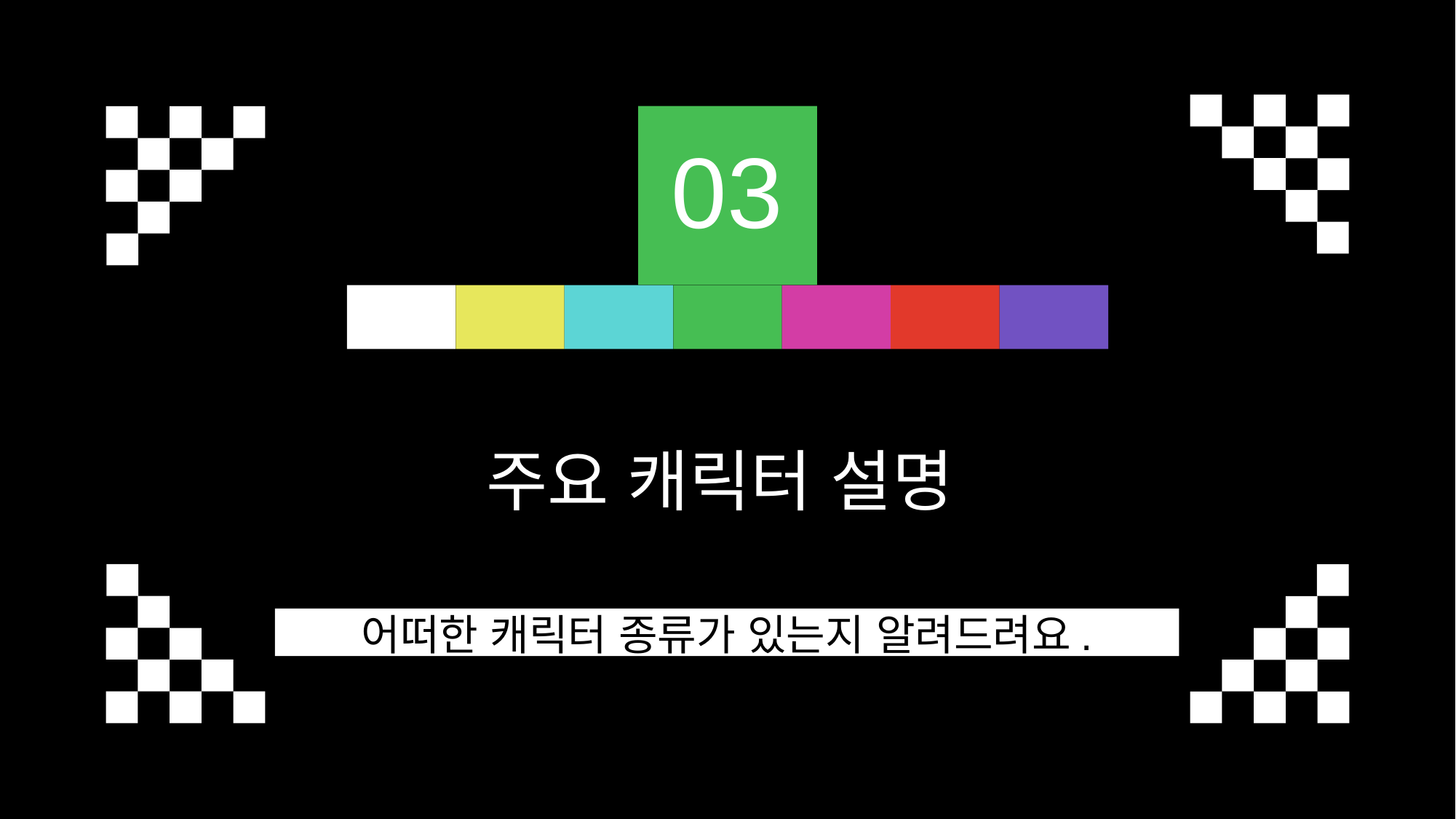

03
주요 캐릭터 설명
어떠한 캐릭터 종류가 있는지 알려드려요.